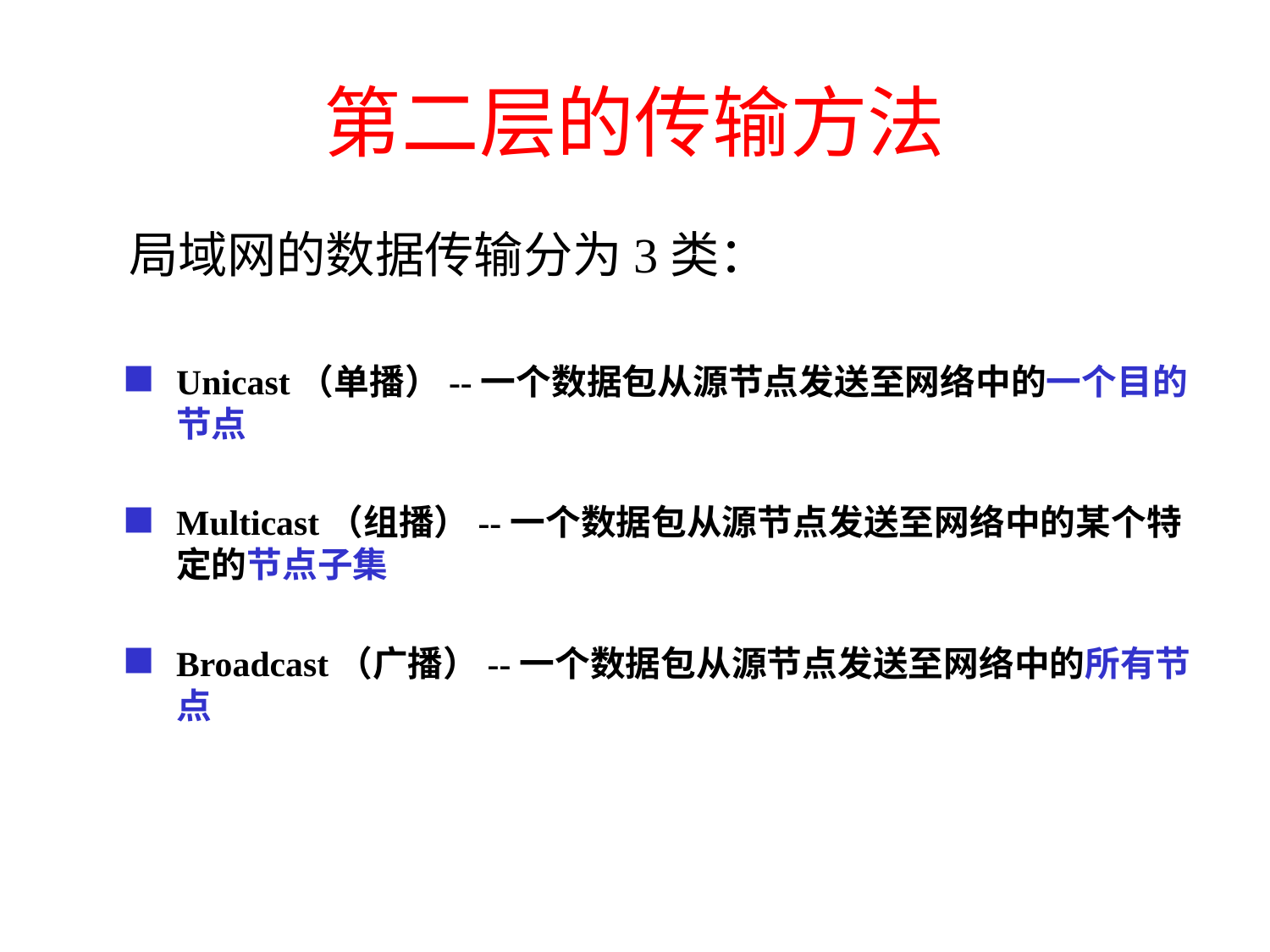

第二层的传输方法
局域网的数据传输分为3类：

Unicast（单播）--一个数据包从源节点发送至网络中的一个目的节点

Multicast（组播）--一个数据包从源节点发送至网络中的某个特定的节点子集

Broadcast（广播）--一个数据包从源节点发送至网络中的所有节点